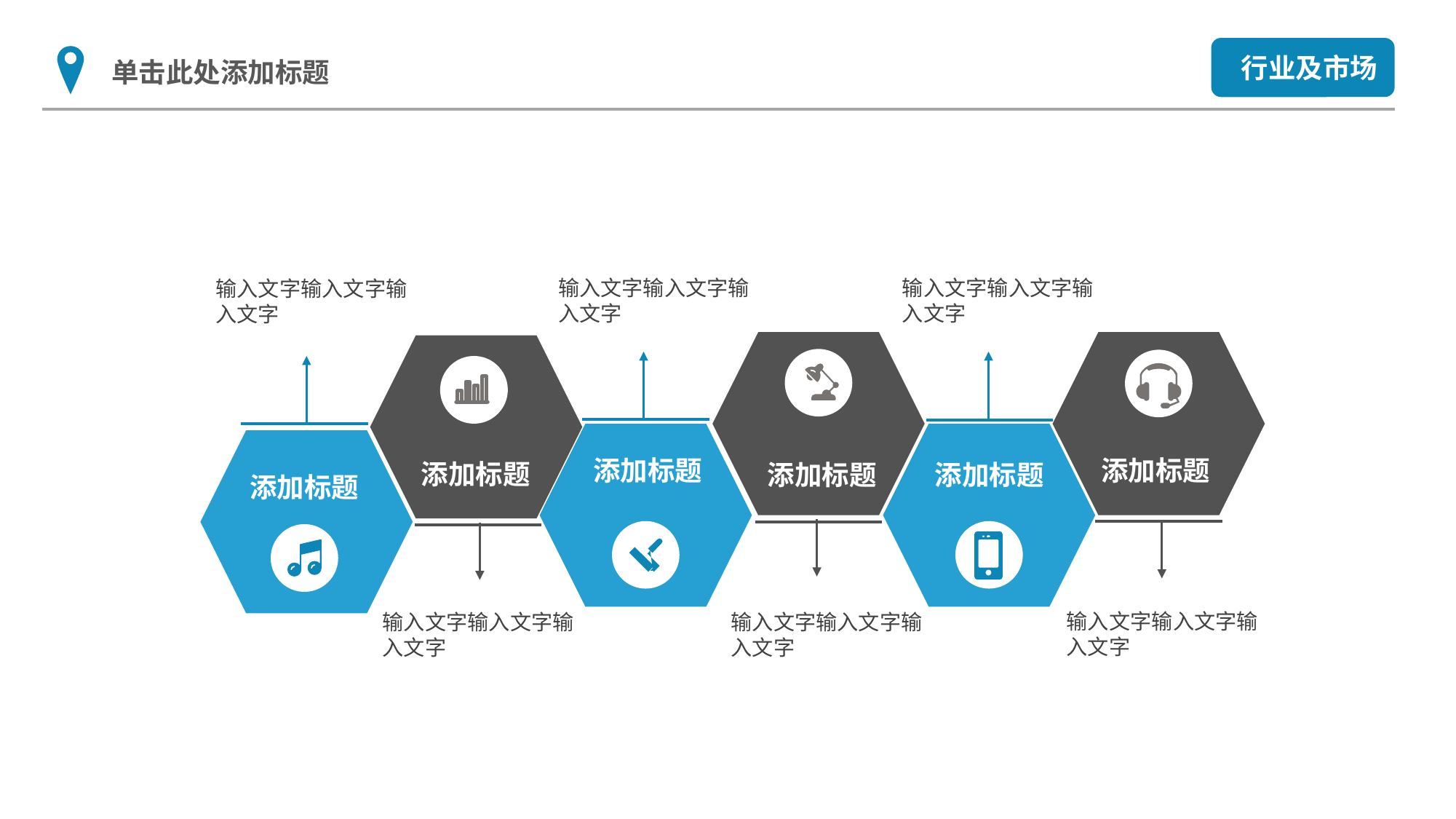

行业及市场

单击此处添加标题
输入文字输入文字输入文字
输入文字输入文字输入文字
输入文字输入文字输入文字

添加标题
添加标题
添加标题
添加标题
添加标题
添加标题

输入文字输入文字输入文字
输入文字输入文字输入文字
输入文字输入文字输入文字